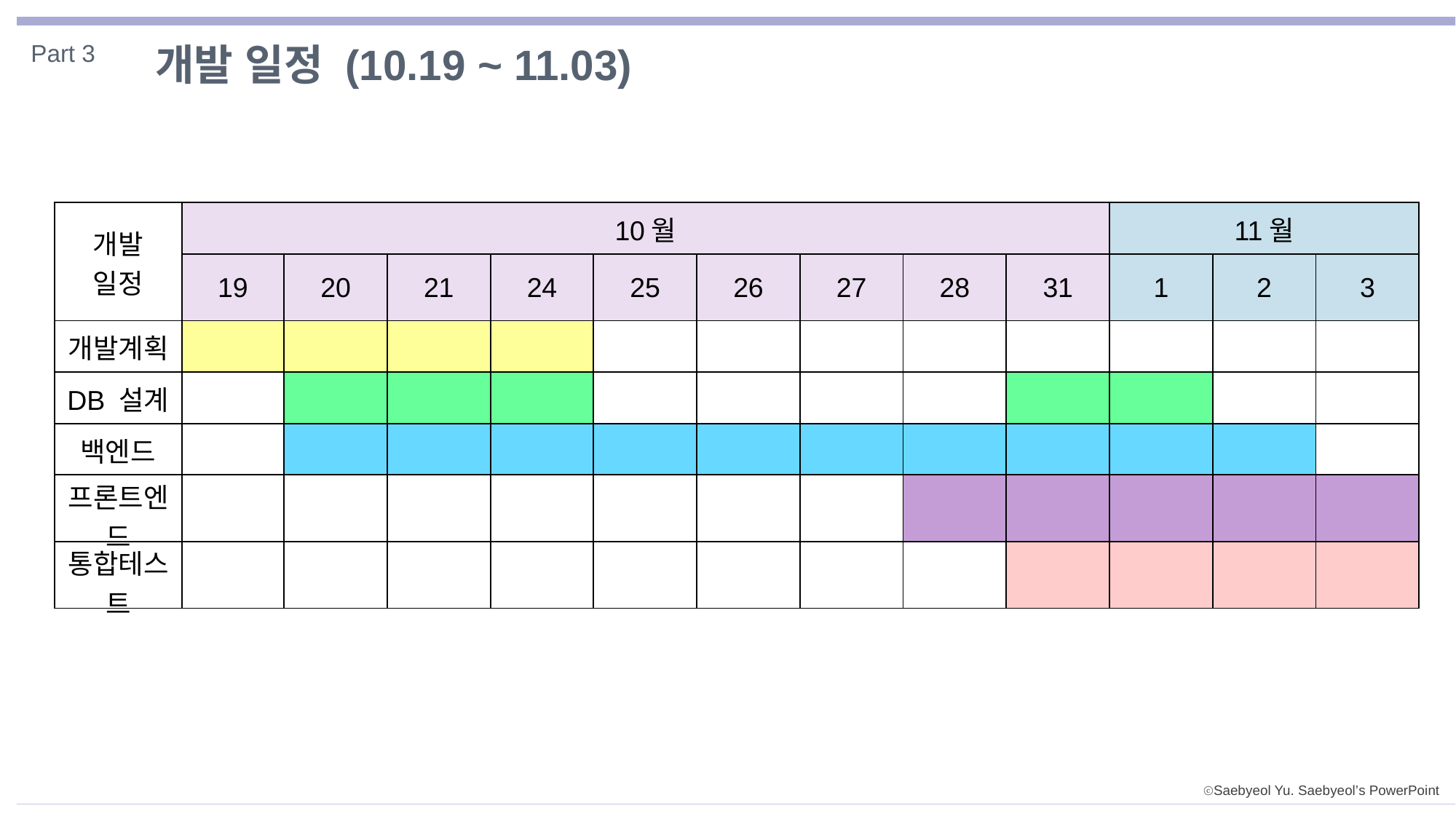

Part 3
개발 일정 (10.19 ~ 11.03)
| 개발 일정 | 10월 |  |  |  |  |  |  |  |  | 11월 |  |  |
| --- | --- | --- | --- | --- | --- | --- | --- | --- | --- | --- | --- | --- |
|  | 19 | 20 | 21 | 24 | 25 | 26 | 27 | 28 | 31 | 1 | 2 | 3 |
| 개발계획 |  |  |  |  |  |  |  |  |  |  |  |  |
| DB 설계 |  |  |  |  |  |  |  |  |  |  |  |  |
| 백엔드 |  |  |  |  |  |  |  |  |  |  |  |  |
| 프론트엔드 |  |  |  |  |  |  |  |  |  |  |  |  |
| 통합테스트 |  |  |  |  |  |  |  |  |  |  |  |  |
ⓒSaebyeol Yu. Saebyeol’s PowerPoint